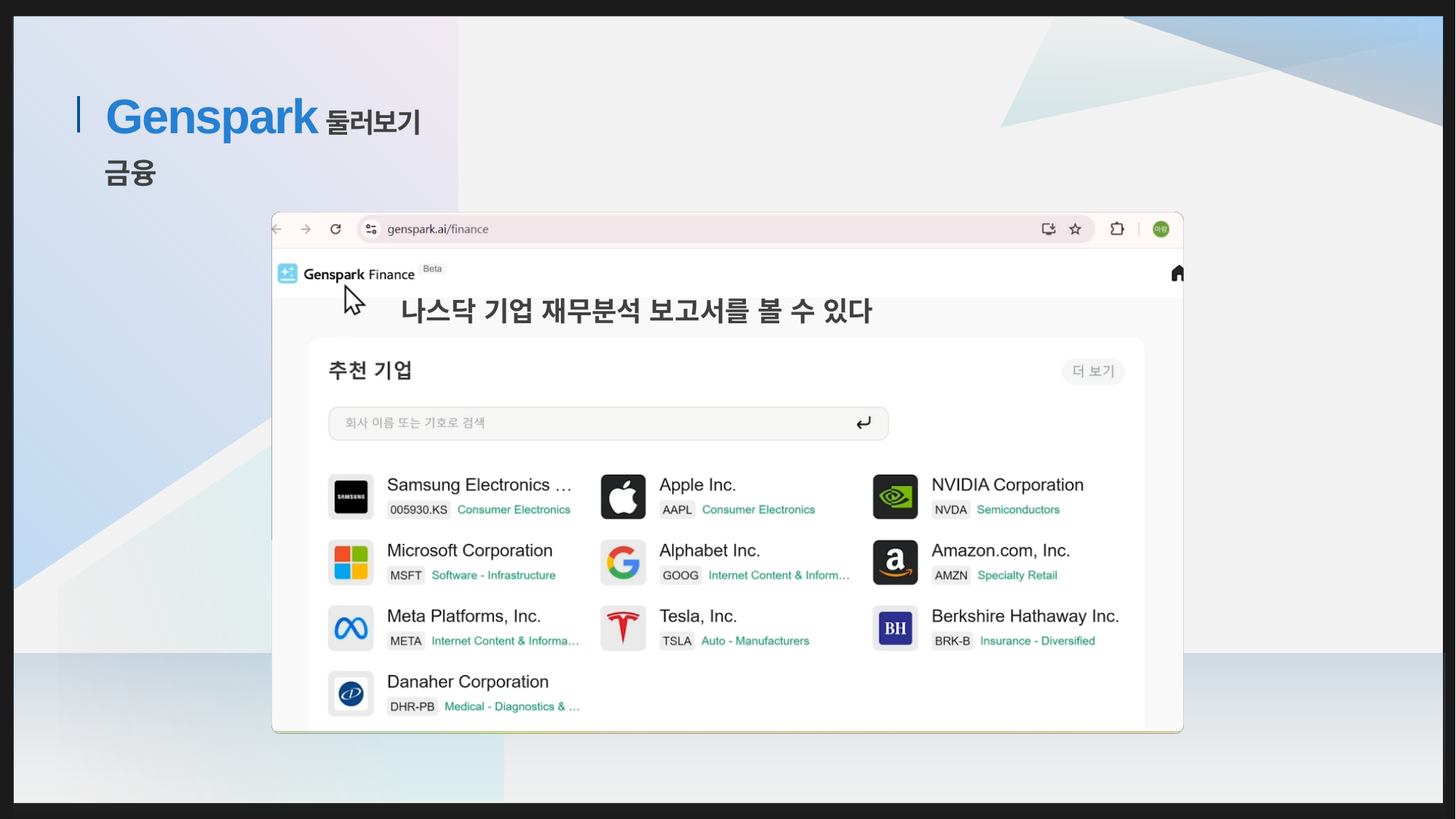

둘러보기
# Genspark
금융

나스닥 기업 재무분석 보고서를 볼 수 있다